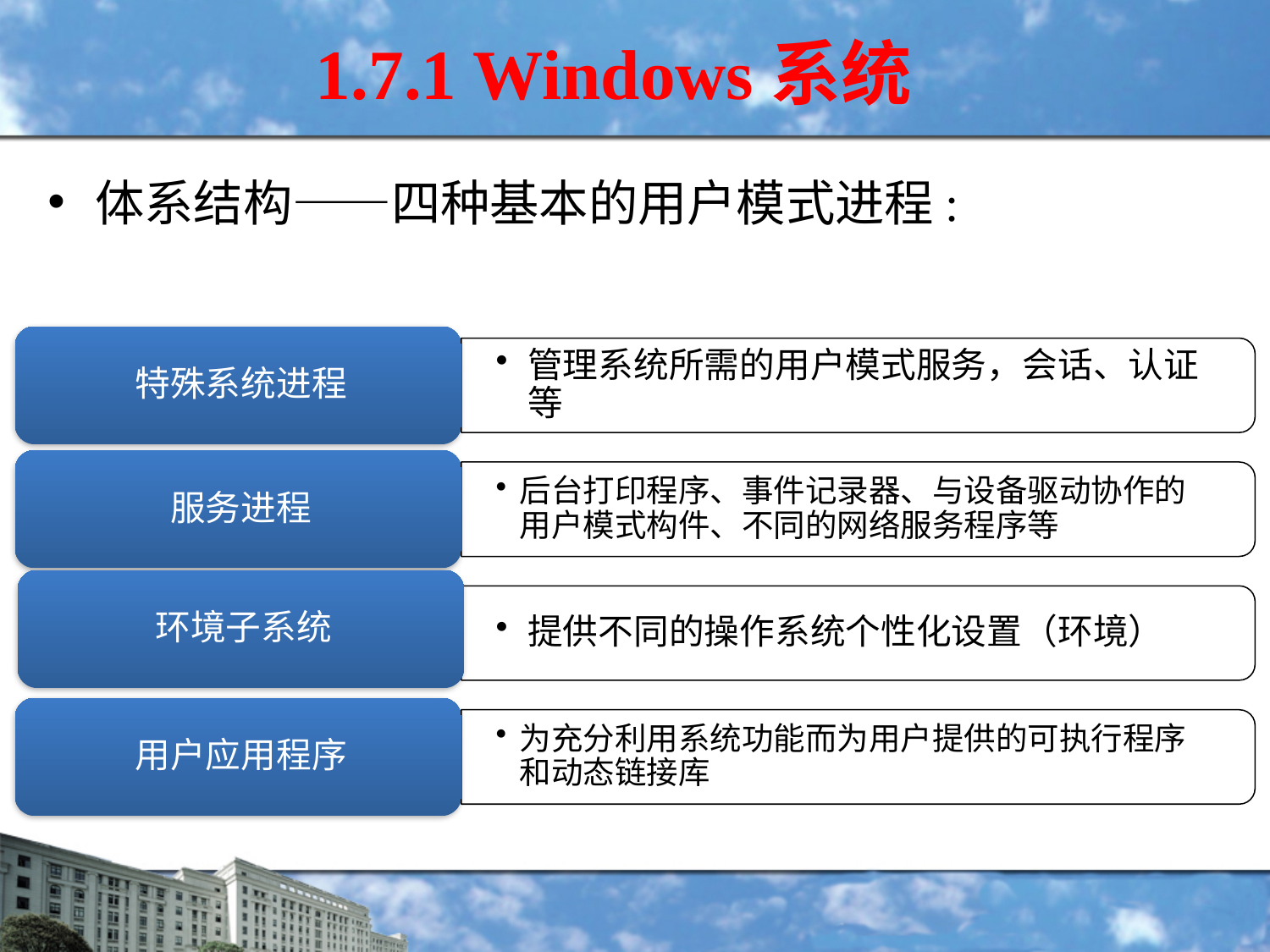

# 1.7.1 Windows系统
体系结构——四种基本的用户模式进程:
管理系统所需的用户模式服务，会话、认证等
特殊系统进程
后台打印程序、事件记录器、与设备驱动协作的用户模式构件、不同的网络服务程序等
服务进程
提供不同的操作系统个性化设置（环境）
环境子系统
为充分利用系统功能而为用户提供的可执行程序和动态链接库
用户应用程序